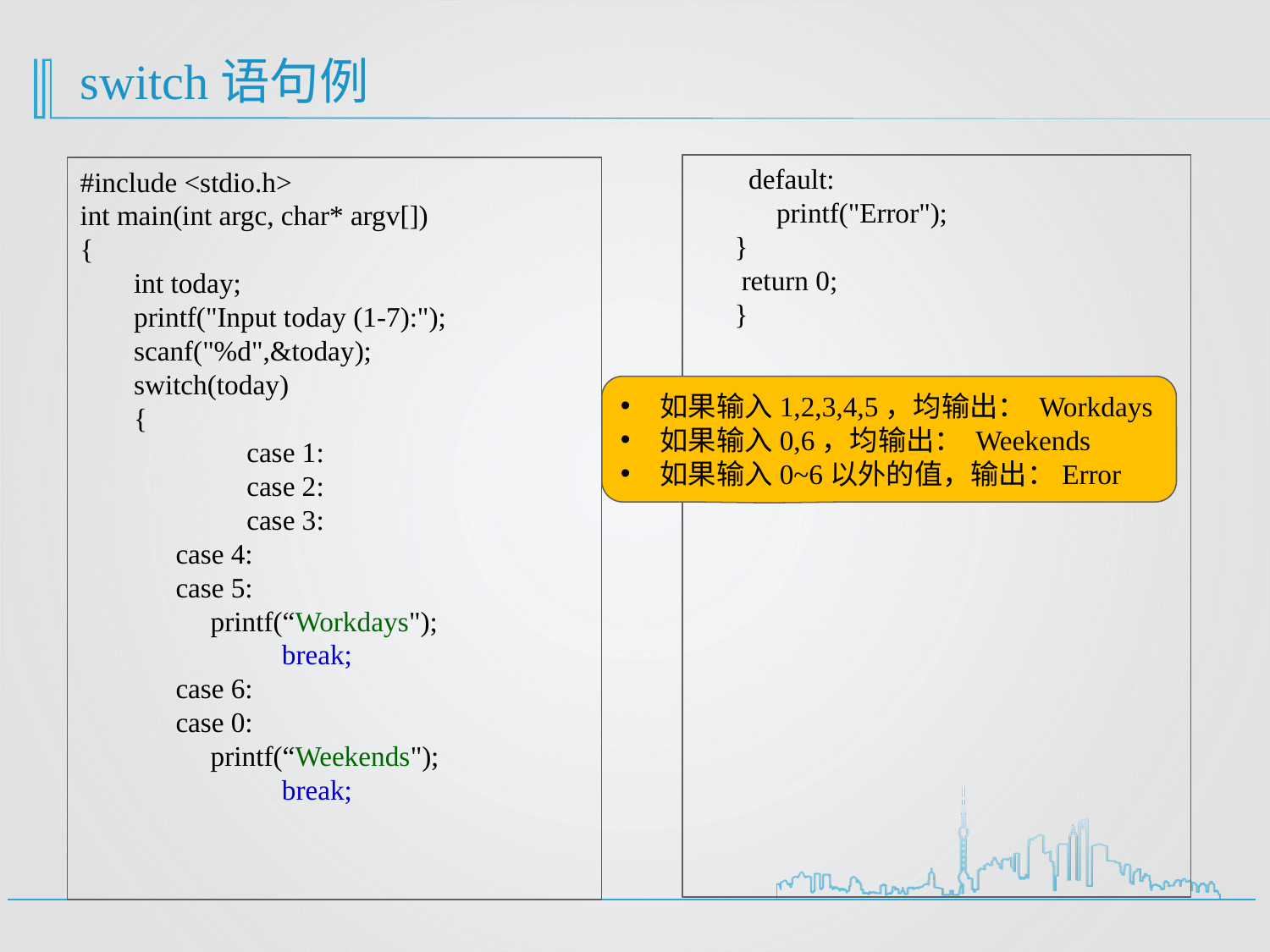

# switch语句例
  default:
      printf("Error");
}
 return 0;
}
#include <stdio.h>
int main(int argc, char* argv[])
{
  int today;
  printf("Input today (1-7):");
  scanf("%d",&today);
  switch(today)
  {
  	case 1:
    	case 2:
  	case 3:
        case 4:
        case 5:
             printf(“Workdays");
  	     break;
        case 6:
        case 0:
             printf(“Weekends");
  	     break;
如果输入1,2,3,4,5，均输出： Workdays
如果输入0,6，均输出： Weekends
如果输入0~6以外的值，输出：Error